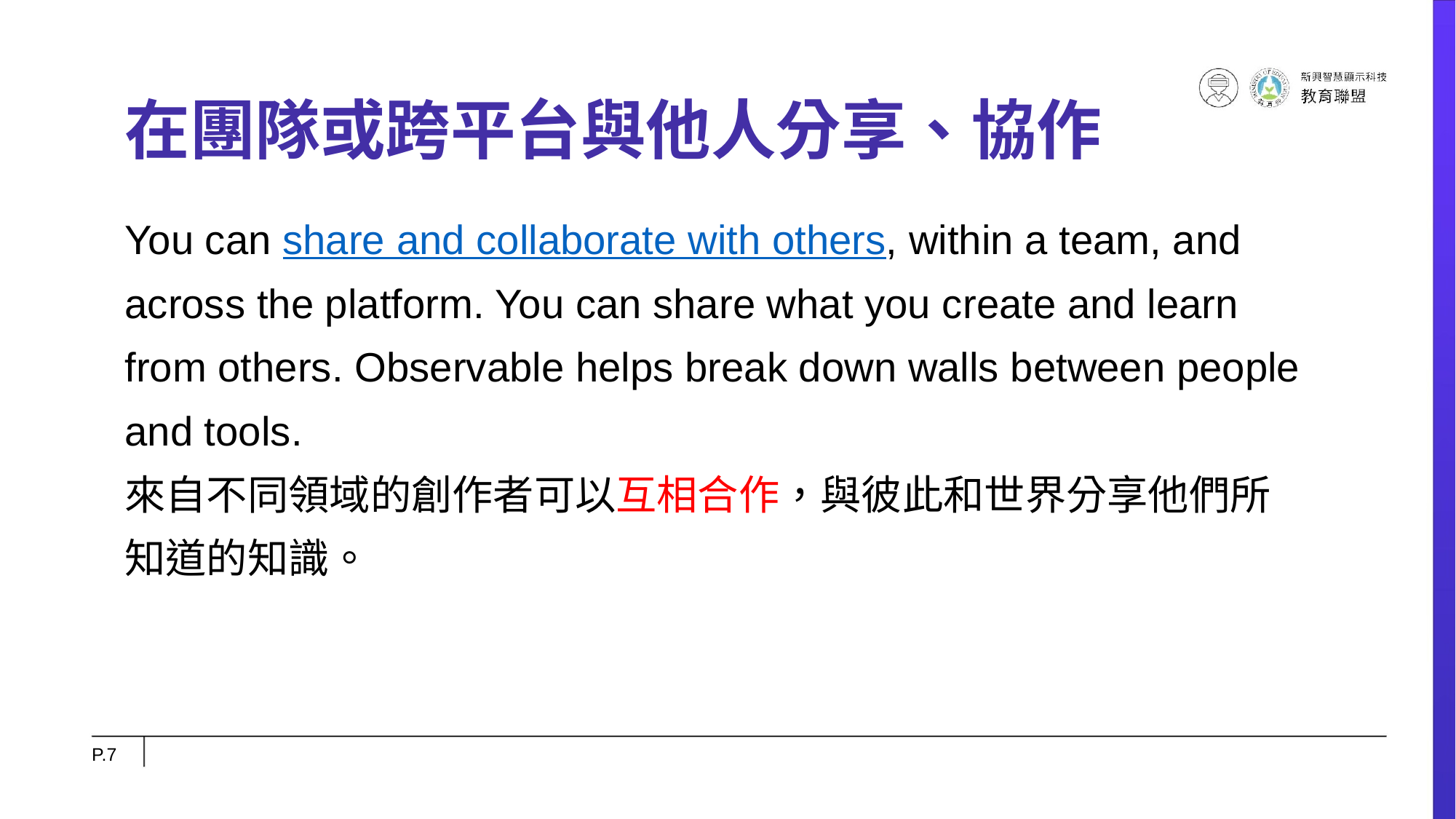

# 在團隊或跨平台與他人分享、協作
You can share and collaborate with others, within a team, and across the platform. You can share what you create and learn from others. Observable helps break down walls between people and tools.
來自不同領域的創作者可以互相合作，與彼此和世界分享他們所知道的知識。

P.7